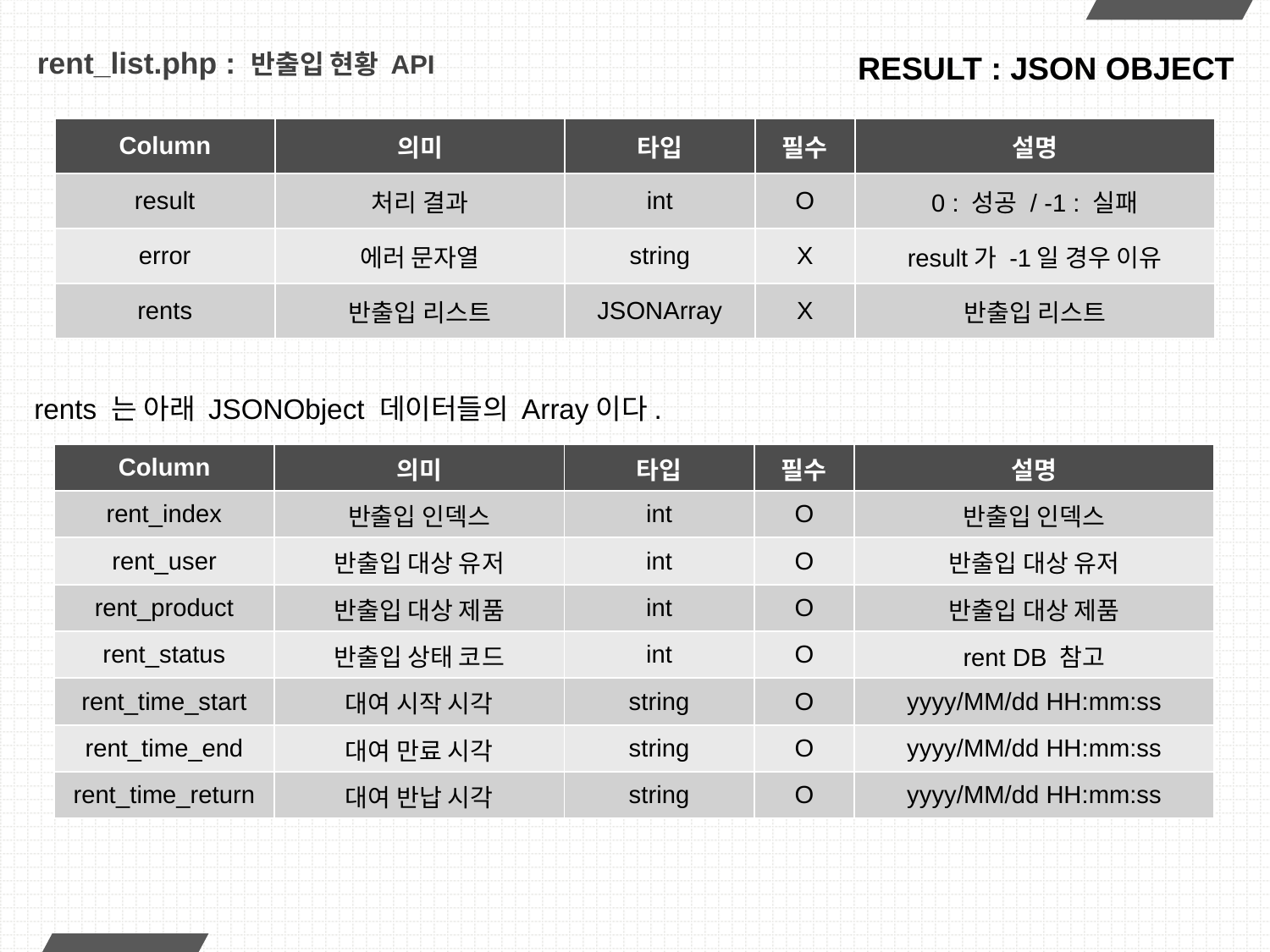

# rent_list.php : 반출입 현황 API
RESULT : JSON OBJECT
| Column | 의미 | 타입 | 필수 | 설명 |
| --- | --- | --- | --- | --- |
| result | 처리 결과 | int | O | 0 : 성공 / -1 : 실패 |
| error | 에러 문자열 | string | X | result가 -1일 경우 이유 |
| rents | 반출입 리스트 | JSONArray | X | 반출입 리스트 |
rents 는 아래 JSONObject 데이터들의 Array이다.
| Column | 의미 | 타입 | 필수 | 설명 |
| --- | --- | --- | --- | --- |
| rent\_index | 반출입 인덱스 | int | O | 반출입 인덱스 |
| rent\_user | 반출입 대상 유저 | int | O | 반출입 대상 유저 |
| rent\_product | 반출입 대상 제품 | int | O | 반출입 대상 제품 |
| rent\_status | 반출입 상태 코드 | int | O | rent DB 참고 |
| rent\_time\_start | 대여 시작 시각 | string | O | yyyy/MM/dd HH:mm:ss |
| rent\_time\_end | 대여 만료 시각 | string | O | yyyy/MM/dd HH:mm:ss |
| rent\_time\_return | 대여 반납 시각 | string | O | yyyy/MM/dd HH:mm:ss |